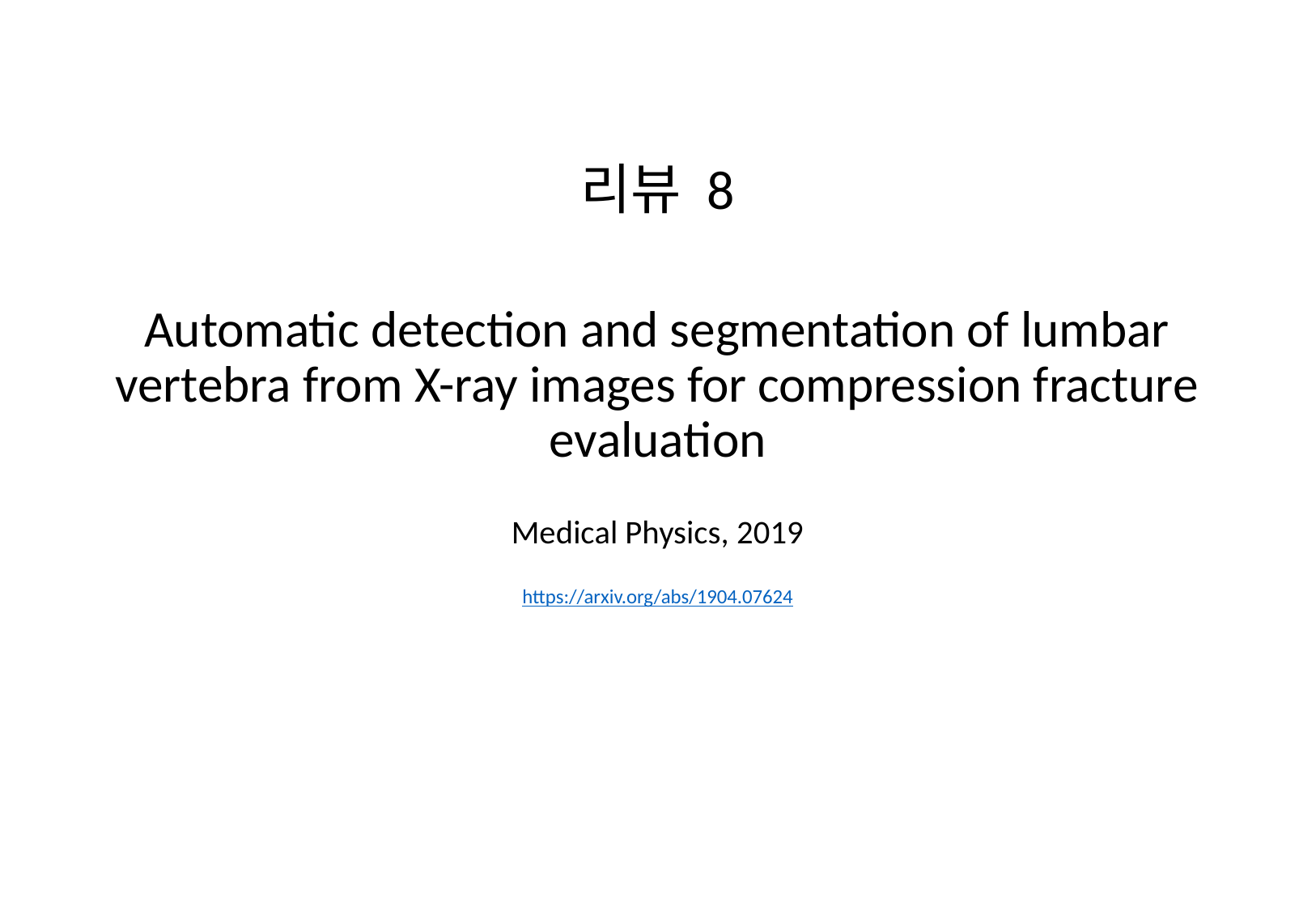

리뷰 8
# Automatic detection and segmentation of lumbar vertebra from X-ray images for compression fracture evaluation

Medical Physics, 2019

https://arxiv.org/abs/1904.07624